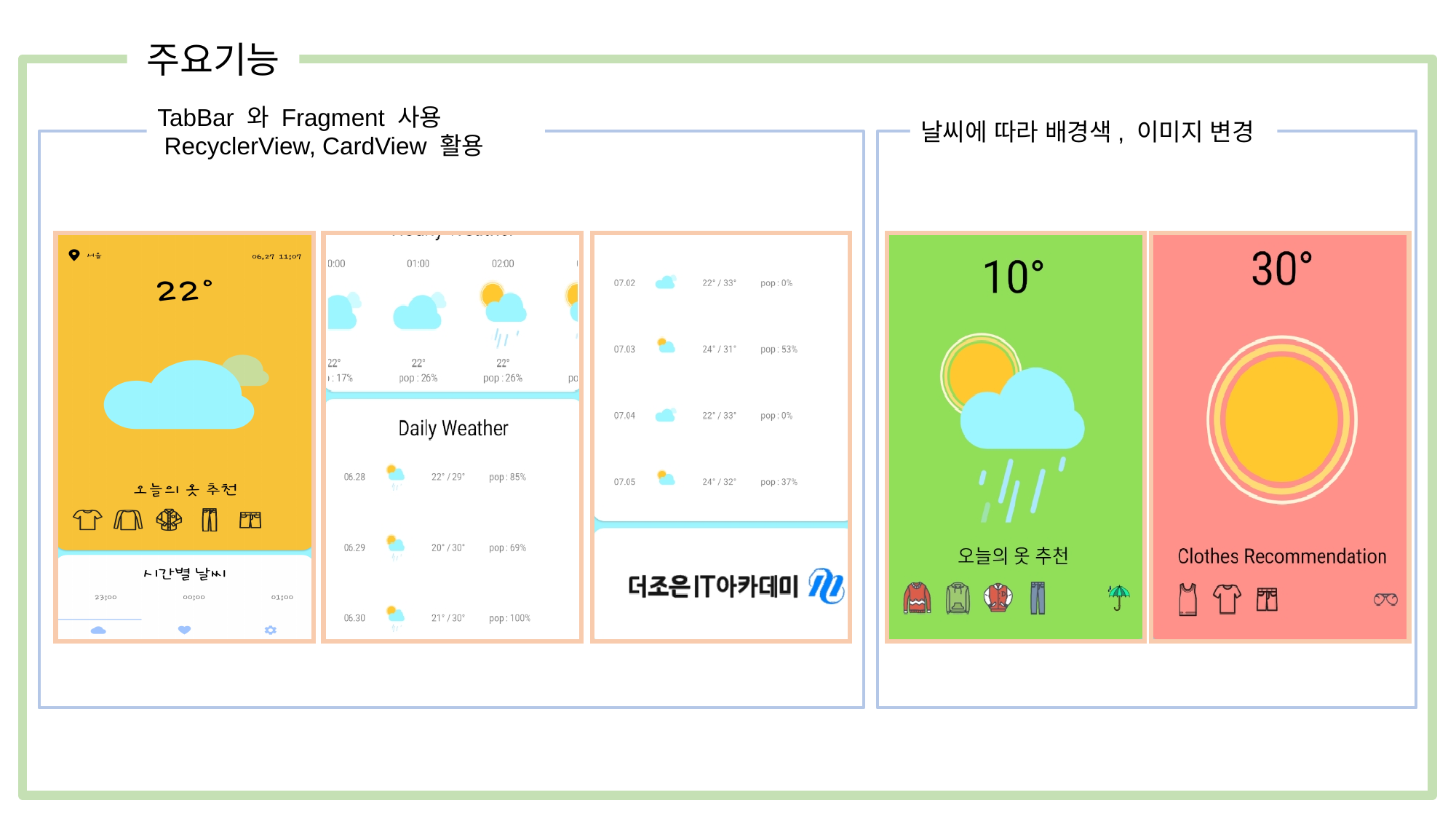

주요기능

TabBar 와 Fragment 사용
 RecyclerView, CardView 활용
날씨에 따라 배경색, 이미지 변경